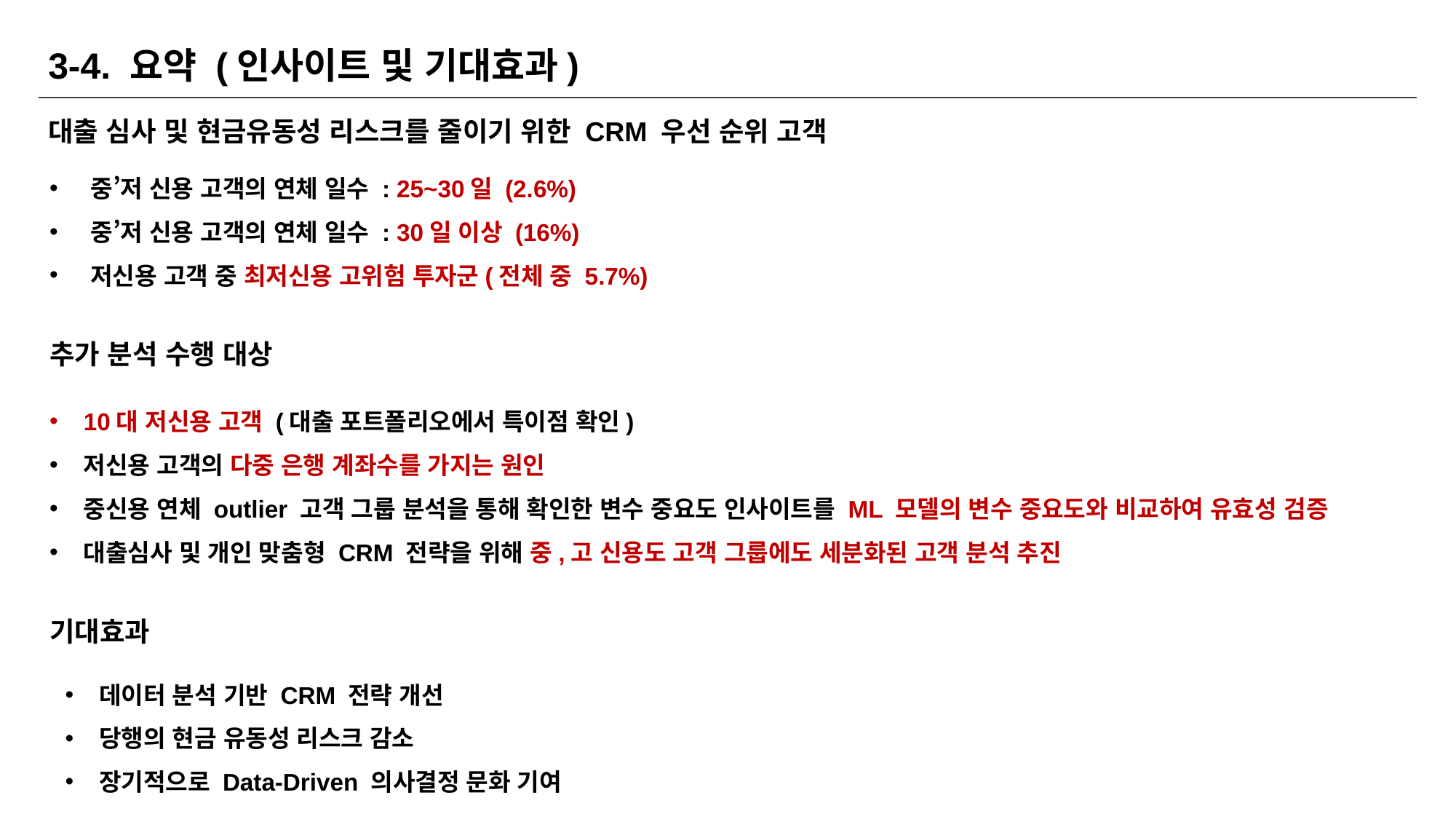

3-4. 요약 (인사이트 및 기대효과)
대출 심사 및 현금유동성 리스크를 줄이기 위한 CRM 우선 순위 고객
중’저 신용 고객의 연체 일수 : 25~30일 (2.6%)
중’저 신용 고객의 연체 일수 : 30일 이상 (16%)
저신용 고객 중 최저신용 고위험 투자군(전체 중 5.7%)
추가 분석 수행 대상
10대 저신용 고객 (대출 포트폴리오에서 특이점 확인)
저신용 고객의 다중 은행 계좌수를 가지는 원인
중신용 연체 outlier 고객 그룹 분석을 통해 확인한 변수 중요도 인사이트를 ML 모델의 변수 중요도와 비교하여 유효성 검증
대출심사 및 개인 맞춤형 CRM 전략을 위해 중,고 신용도 고객 그룹에도 세분화된 고객 분석 추진
기대효과
데이터 분석 기반 CRM 전략 개선
당행의 현금 유동성 리스크 감소
장기적으로 Data-Driven 의사결정 문화 기여